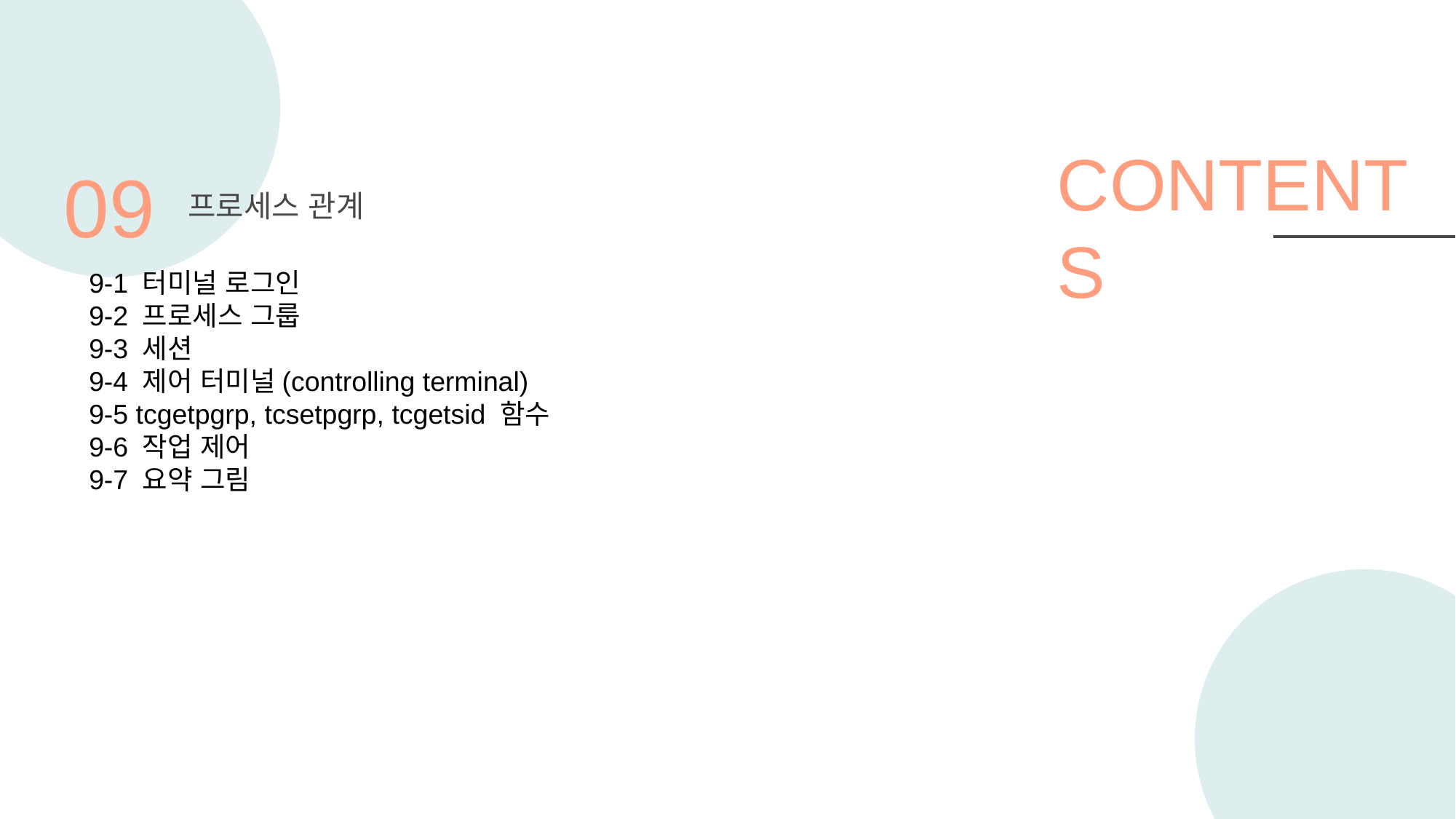

CONTENTS
09
프로세스 관계
9-1 터미널 로그인
9-2 프로세스 그룹
9-3 세션
9-4 제어 터미널(controlling terminal)
9-5 tcgetpgrp, tcsetpgrp, tcgetsid 함수
9-6 작업 제어
9-7 요약 그림